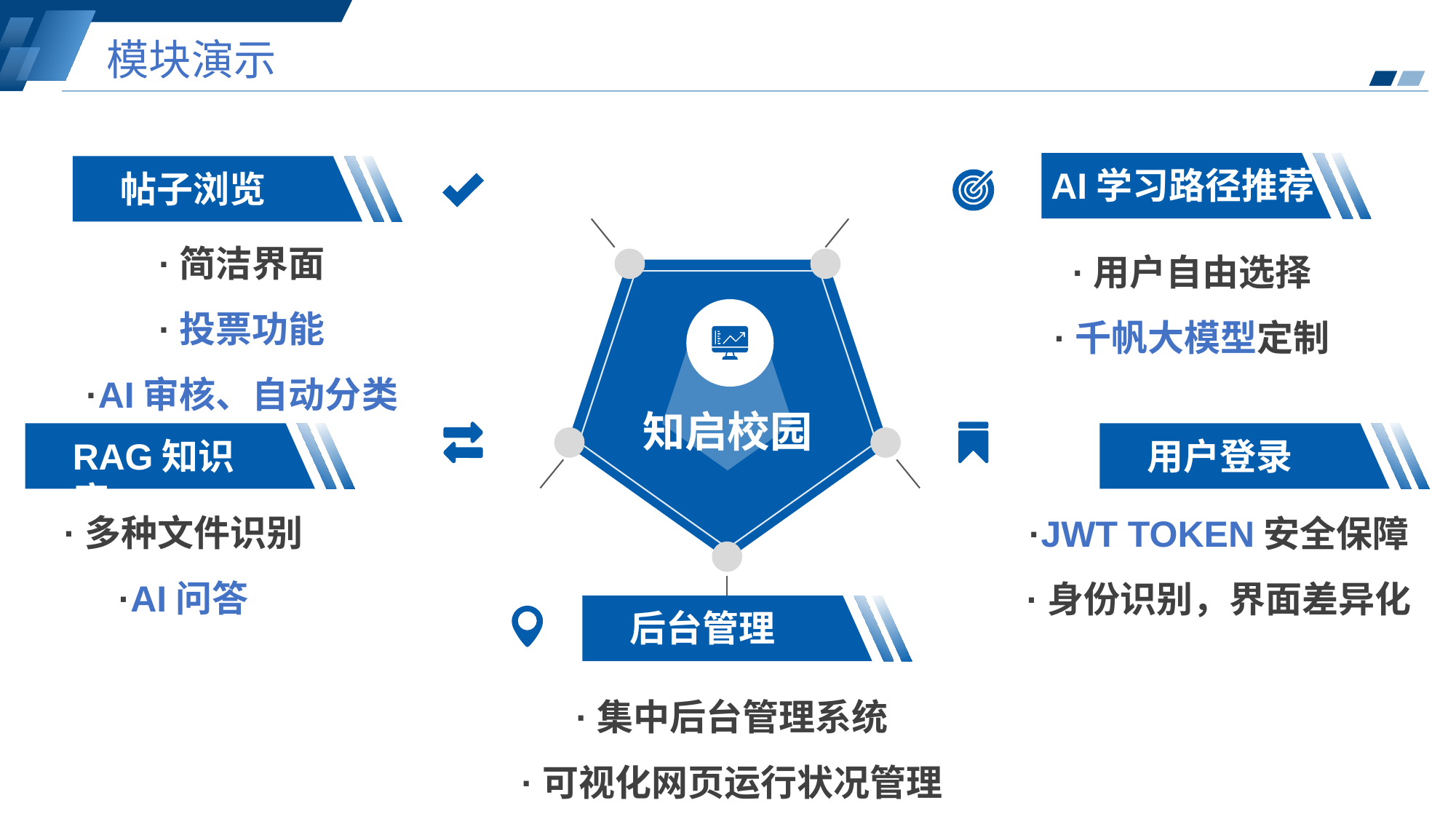

模块演示

AI学习路径推荐

帖子浏览

·简洁界面
·投票功能
·AI审核、自动分类

·用户自由选择
·千帆大模型定制

知启校园

RAG知识库

用户登录

·多种文件识别
·AI问答
·JWT TOKEN安全保障
·身份识别，界面差异化

后台管理

·集中后台管理系统
·可视化网页运行状况管理